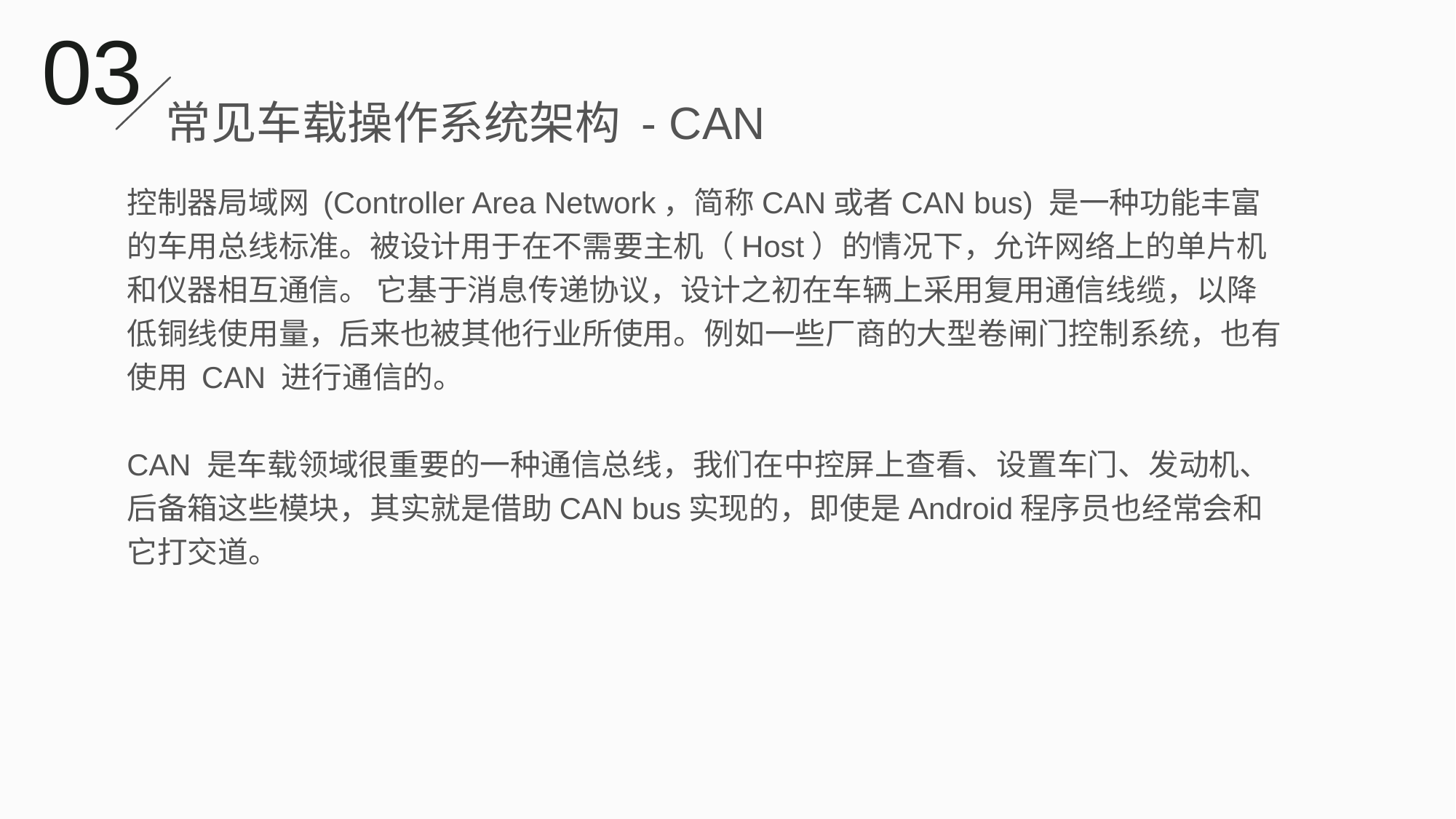

03
常见车载操作系统架构 - CAN
控制器局域网 (Controller Area Network，简称CAN或者CAN bus) 是一种功能丰富的车用总线标准。被设计用于在不需要主机（Host）的情况下，允许网络上的单片机和仪器相互通信。 它基于消息传递协议，设计之初在车辆上采用复用通信线缆，以降低铜线使用量，后来也被其他行业所使用。例如一些厂商的大型卷闸门控制系统，也有使用 CAN 进行通信的。

CAN 是车载领域很重要的一种通信总线，我们在中控屏上查看、设置车门、发动机、后备箱这些模块，其实就是借助CAN bus实现的，即使是Android程序员也经常会和它打交道。